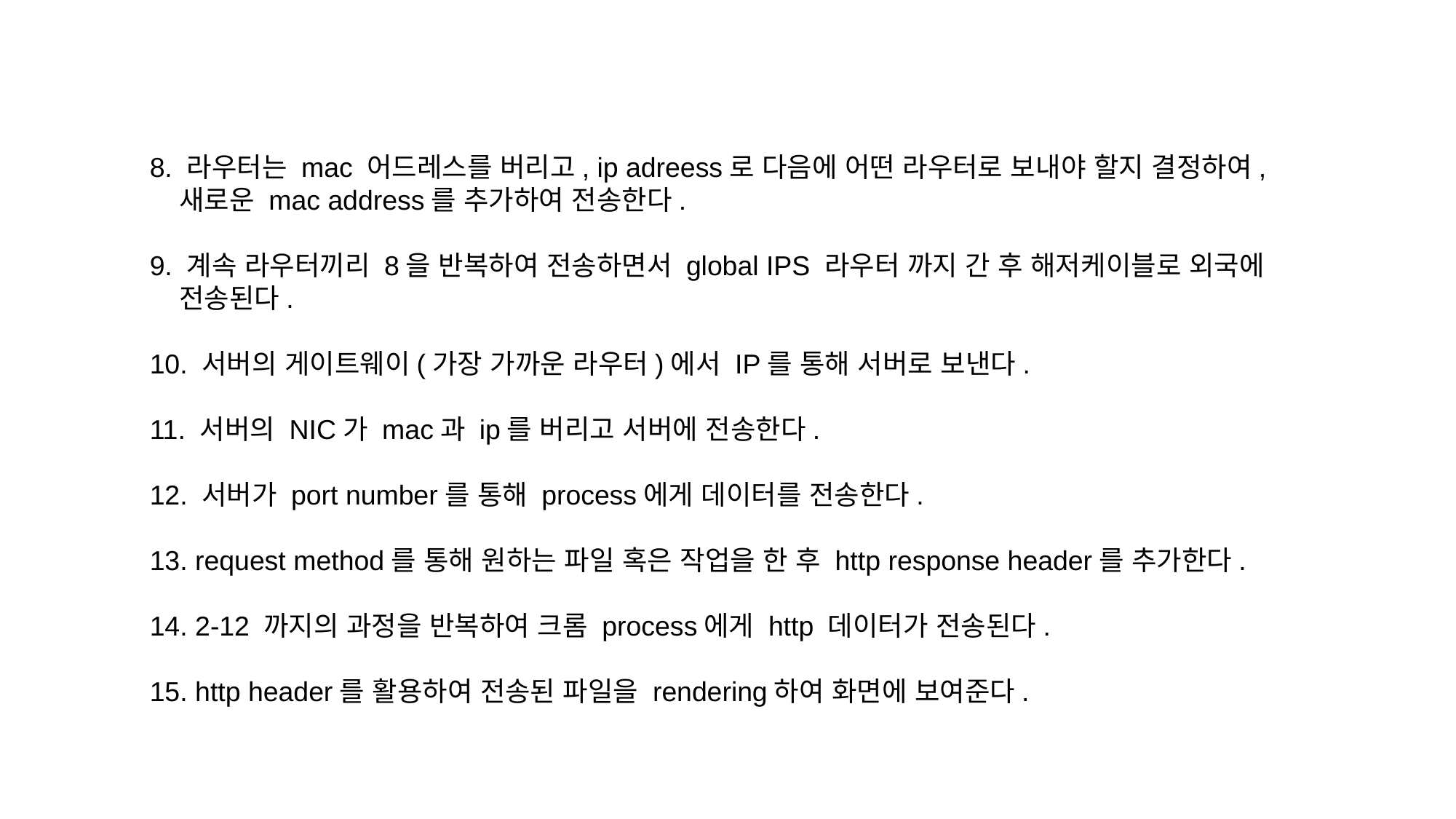

8. 라우터는 mac 어드레스를 버리고, ip adreess로 다음에 어떤 라우터로 보내야 할지 결정하여,
   새로운 mac address를 추가하여 전송한다.

9. 계속 라우터끼리 8을 반복하여 전송하면서 global IPS 라우터 까지 간 후 해저케이블로 외국에
   전송된다.

10. 서버의 게이트웨이(가장 가까운 라우터)에서 IP를 통해 서버로 보낸다.

11. 서버의 NIC가 mac과 ip를 버리고 서버에 전송한다.

12. 서버가 port number를 통해 process에게 데이터를 전송한다.

13. request method를 통해 원하는 파일 혹은 작업을 한 후 http response header를 추가한다.

14. 2-12 까지의 과정을 반복하여 크롬 process에게 http 데이터가 전송된다.

15. http header를 활용하여 전송된 파일을 rendering하여 화면에 보여준다.